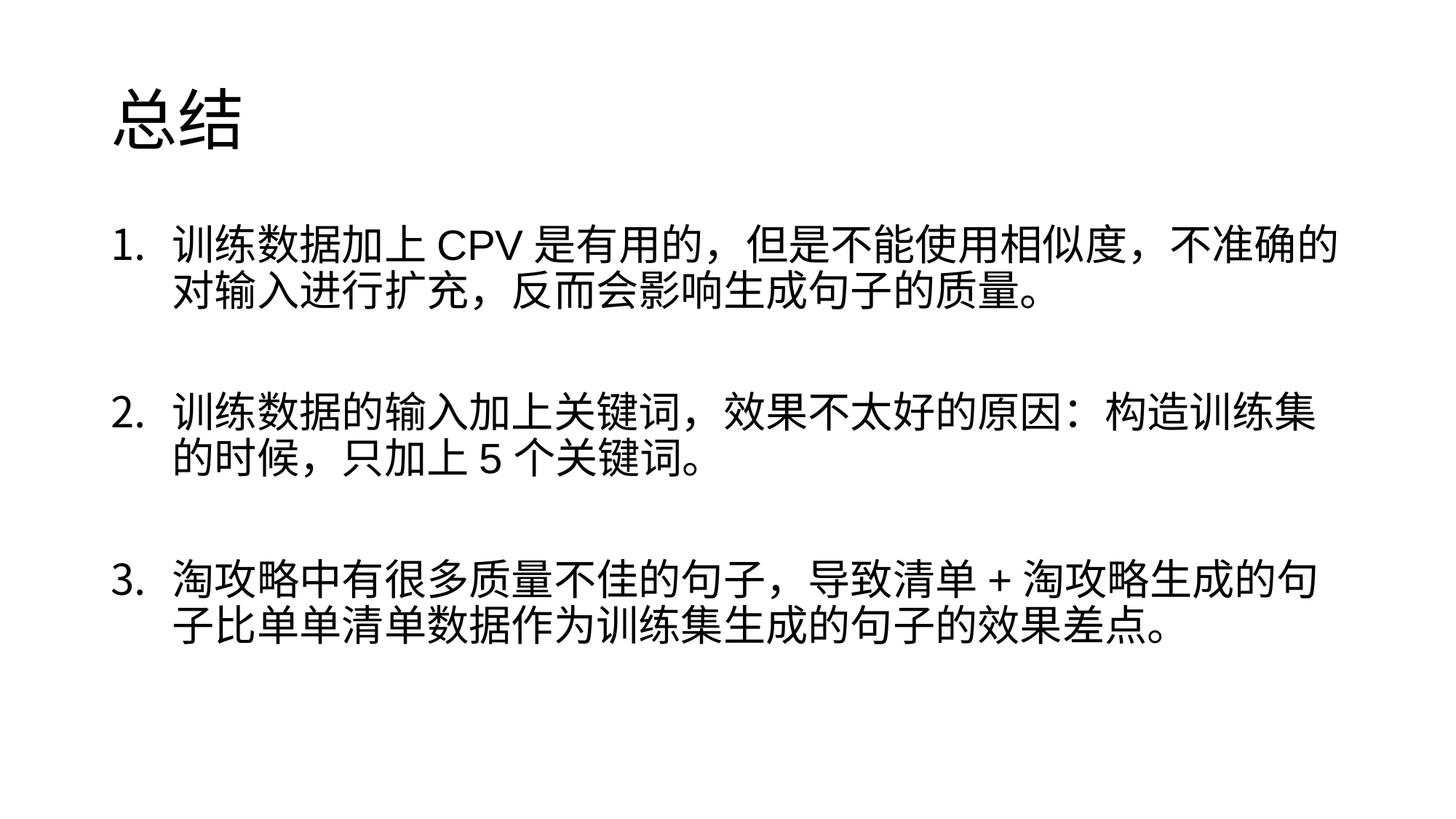

# 总结
训练数据加上CPV是有用的，但是不能使用相似度，不准确的对输入进行扩充，反而会影响生成句子的质量。

训练数据的输入加上关键词，效果不太好的原因：构造训练集的时候，只加上5个关键词。

淘攻略中有很多质量不佳的句子，导致清单+淘攻略生成的句子比单单清单数据作为训练集生成的句子的效果差点。